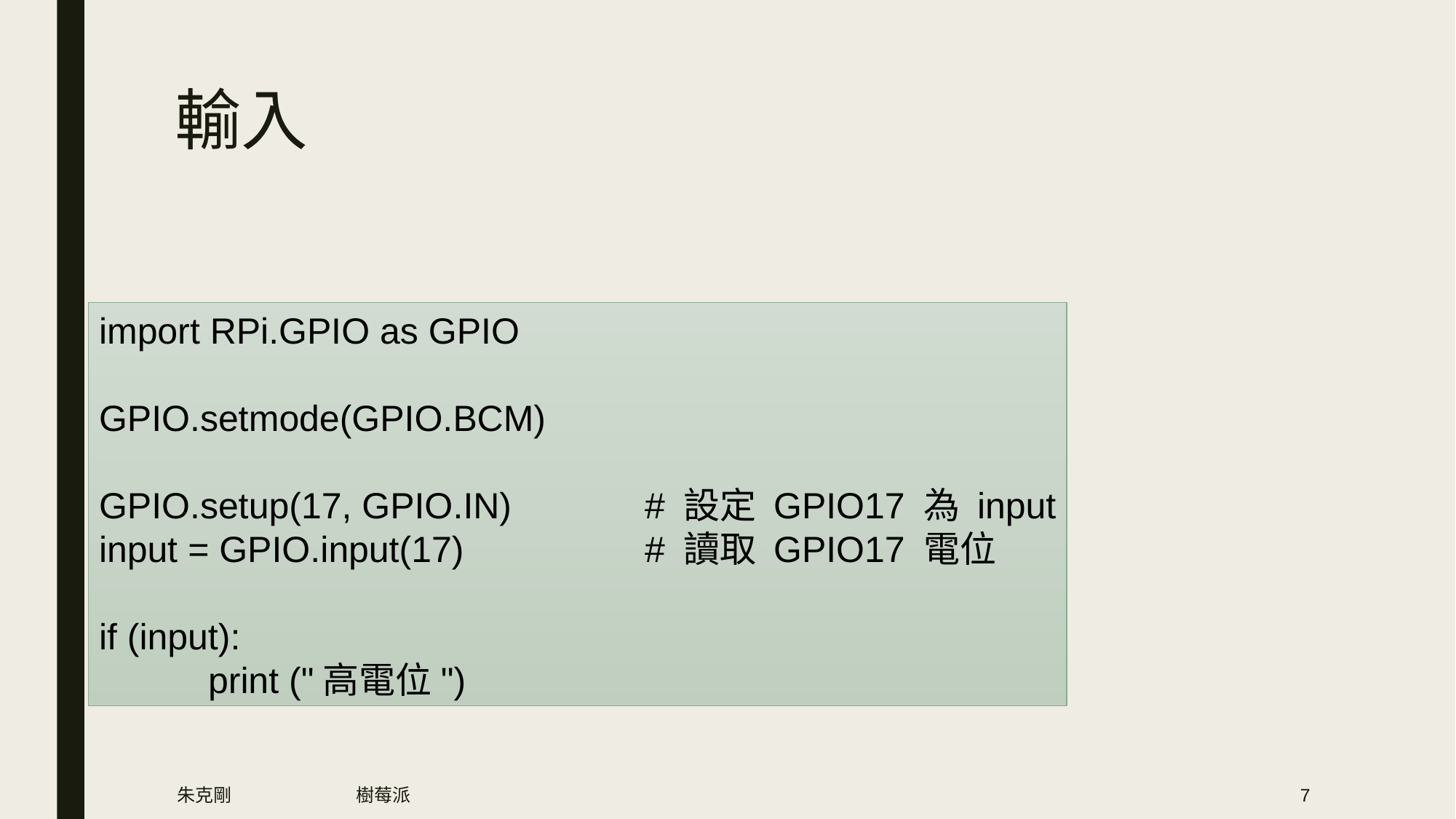

# 輸入
import RPi.GPIO as GPIO

GPIO.setmode(GPIO.BCM)

GPIO.setup(17, GPIO.IN)		# 設定 GPIO17 為 input
input = GPIO.input(17)		# 讀取 GPIO17 電位

if (input):
	print ("高電位")
朱克剛
樹莓派
7